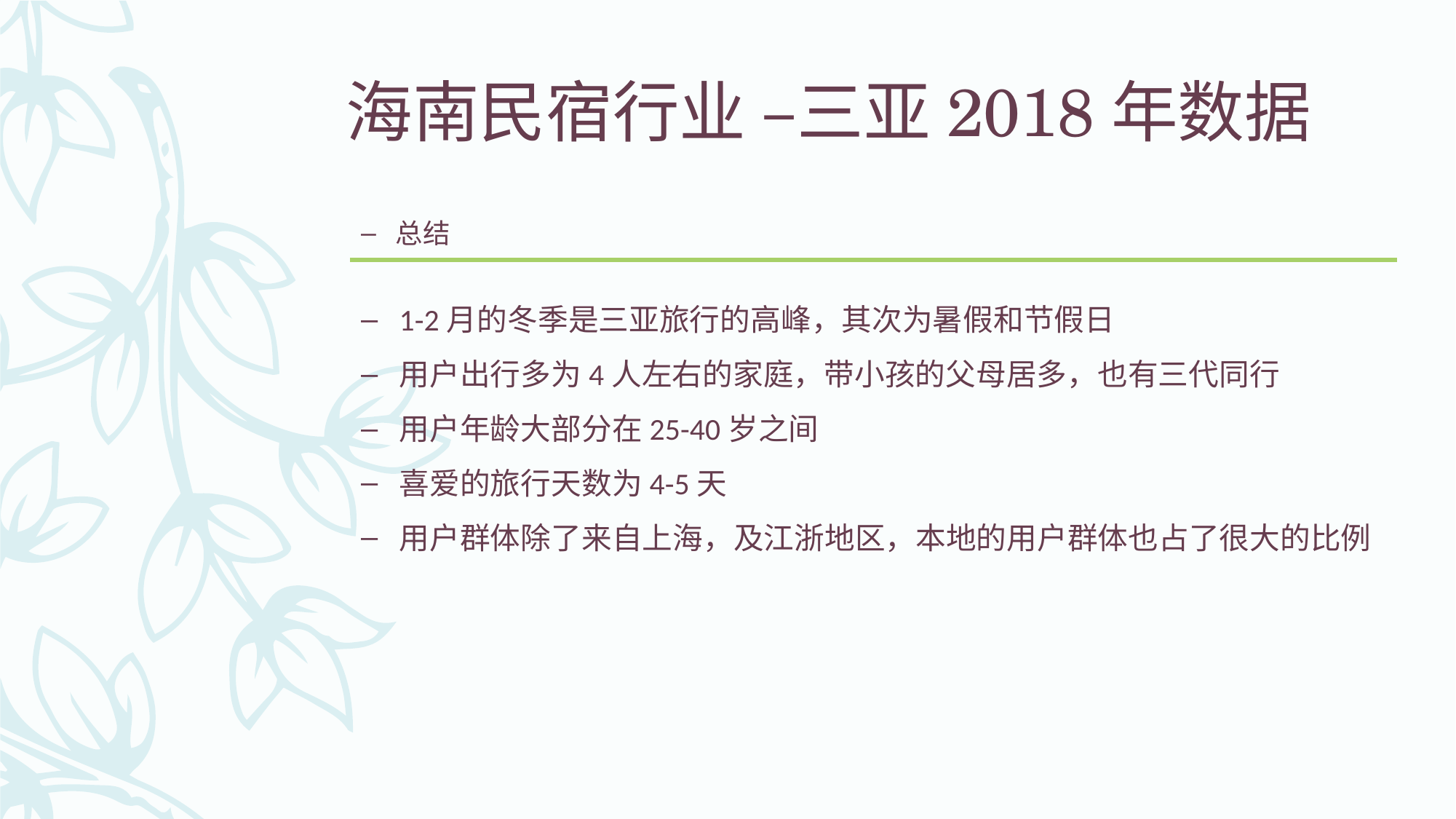

# 海南民宿行业 –三亚2018年数据
总结
1-2月的冬季是三亚旅行的高峰，其次为暑假和节假日
用户出行多为4人左右的家庭，带小孩的父母居多，也有三代同行
用户年龄大部分在25-40岁之间
喜爱的旅行天数为4-5天
用户群体除了来自上海，及江浙地区，本地的用户群体也占了很大的比例